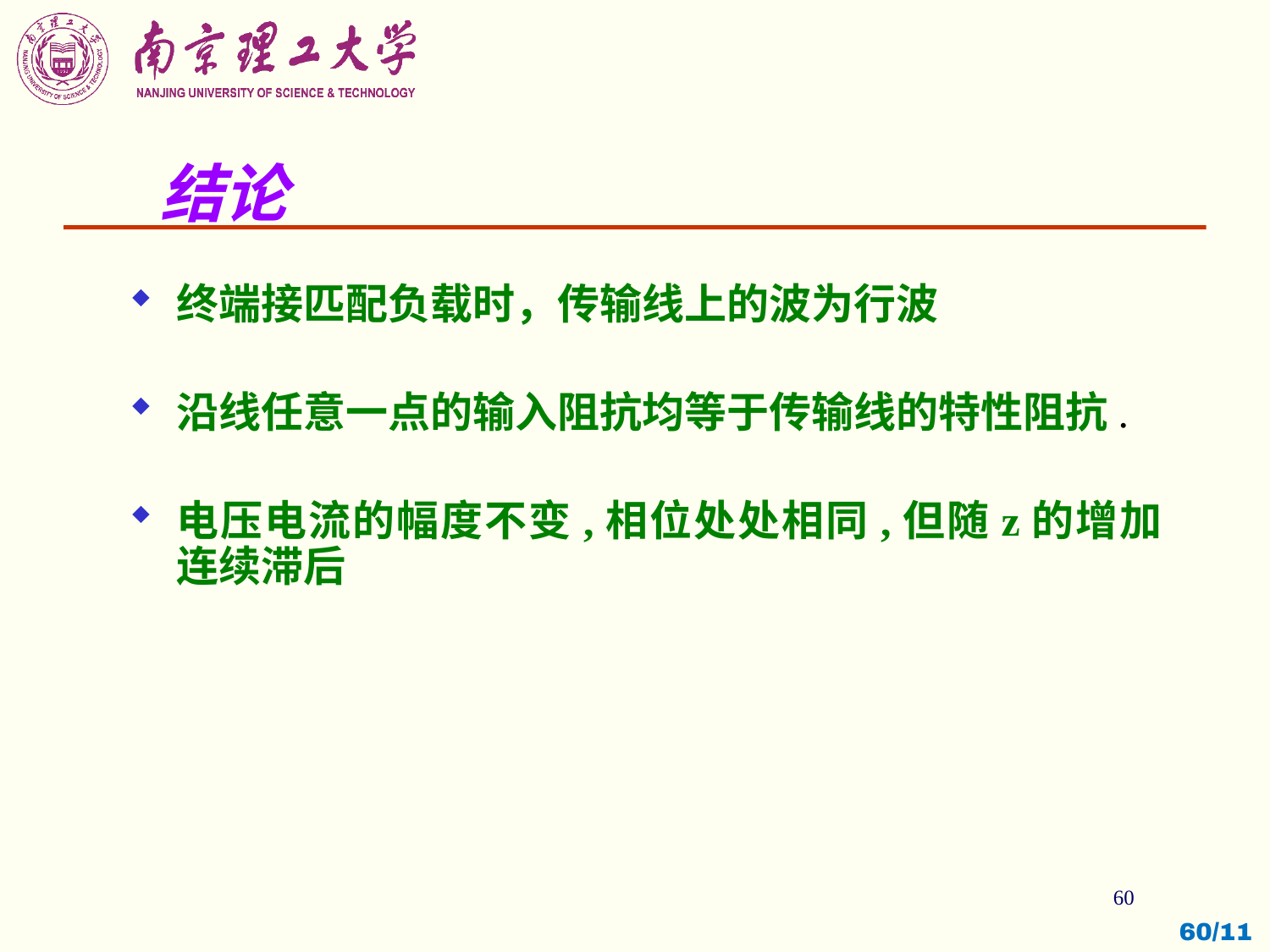

结论
终端接匹配负载时，传输线上的波为行波

沿线任意一点的输入阻抗均等于传输线的特性阻抗.

电压电流的幅度不变,相位处处相同,但随z的增加连续滞后
60/11